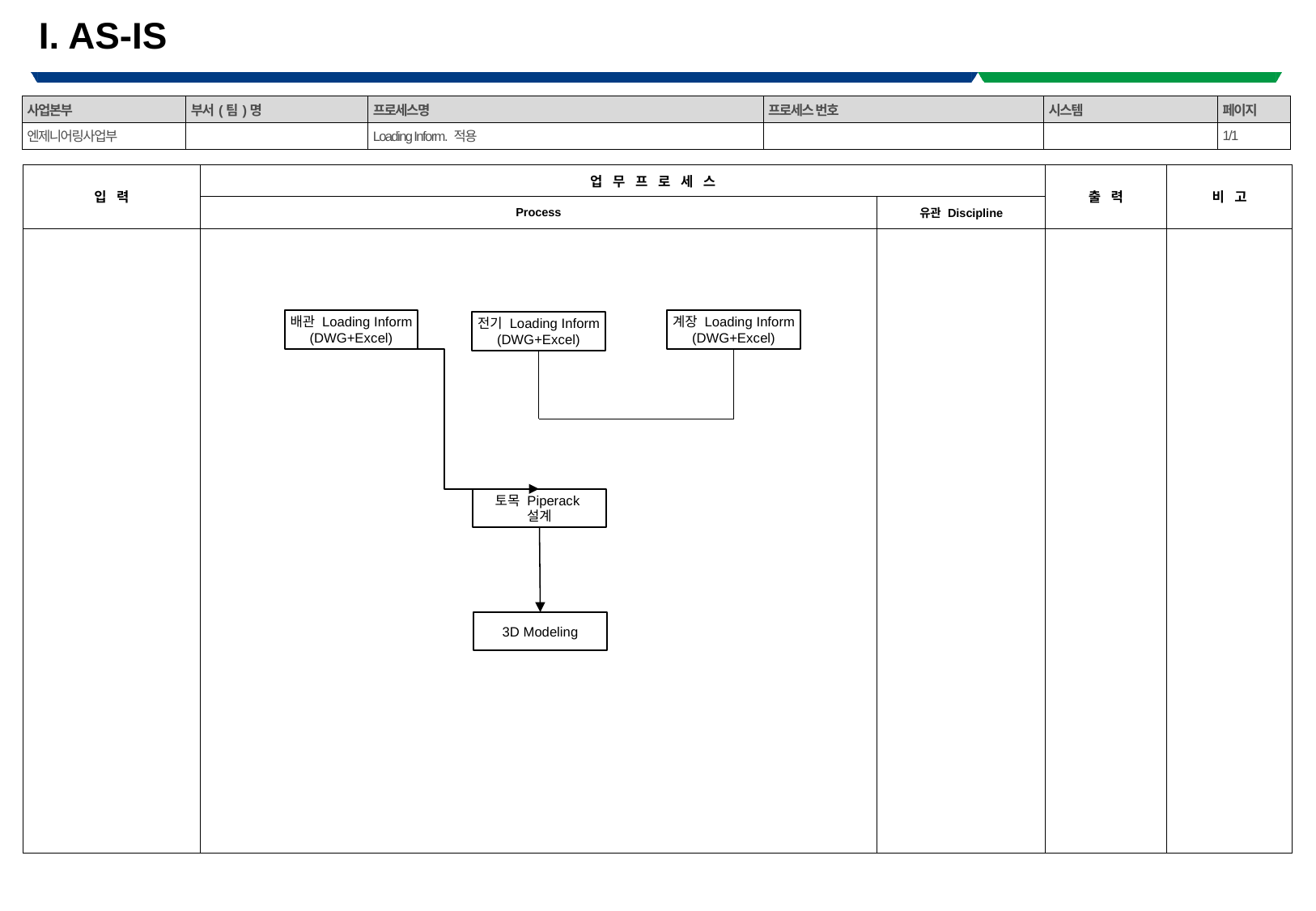

I. AS-IS
| 사업본부 | 부서(팀)명 | 프로세스명 | 프로세스 번호 | 시스템 | 페이지 |
| --- | --- | --- | --- | --- | --- |
| 엔제니어링사업부 |  | Loading Inform. 적용 |  |  | 1/1 |
| 입력 | 업무프로세스 |  | 출력 | 비고 |
| --- | --- | --- | --- | --- |
|  | Process | 유관 Discipline |  |  |
|  |  |  |  |  |
배관 Loading Inform (DWG+Excel)
계장 Loading Inform (DWG+Excel)
전기 Loading Inform (DWG+Excel)
토목 Piperack
설계
3D Modeling